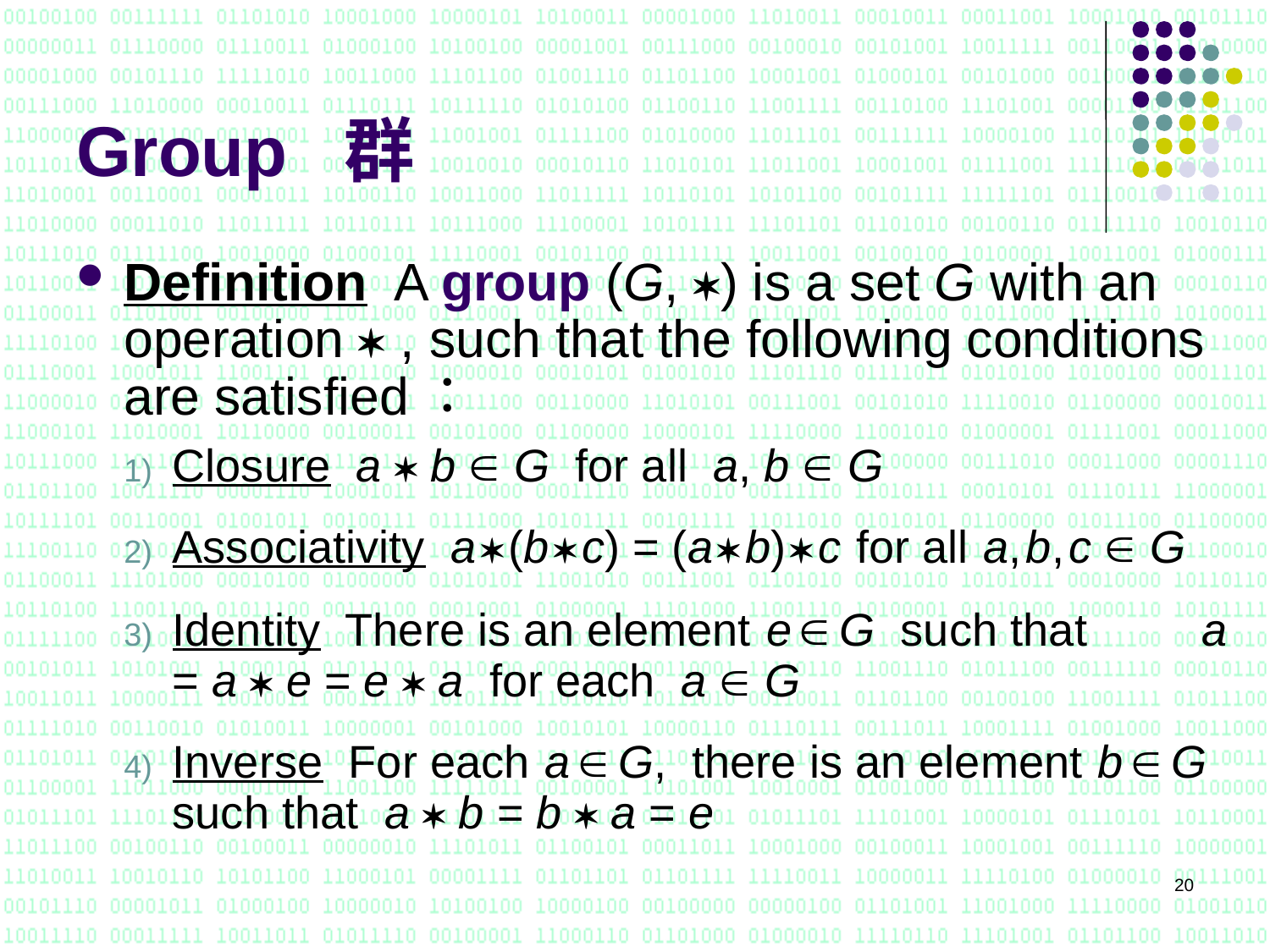

# Group  群
Definition  A group (G, ∗) is a set G with an operation ∗ , such that the following conditions are satisfied：
Closure  a ∗ b ∈ G  for all  a, b ∈ G
Associativity  a ∗ (b ∗ c) = (a ∗ b) ∗ c  for all  a, b, c ∈ G
Identity  There is an element  e ∈ G  such that         a = a ∗ e = e ∗ a  for each  a ∈ G
Inverse  For each  a ∈ G,  there is an element  b ∈ G  such that  a ∗ b = b ∗ a = e
20